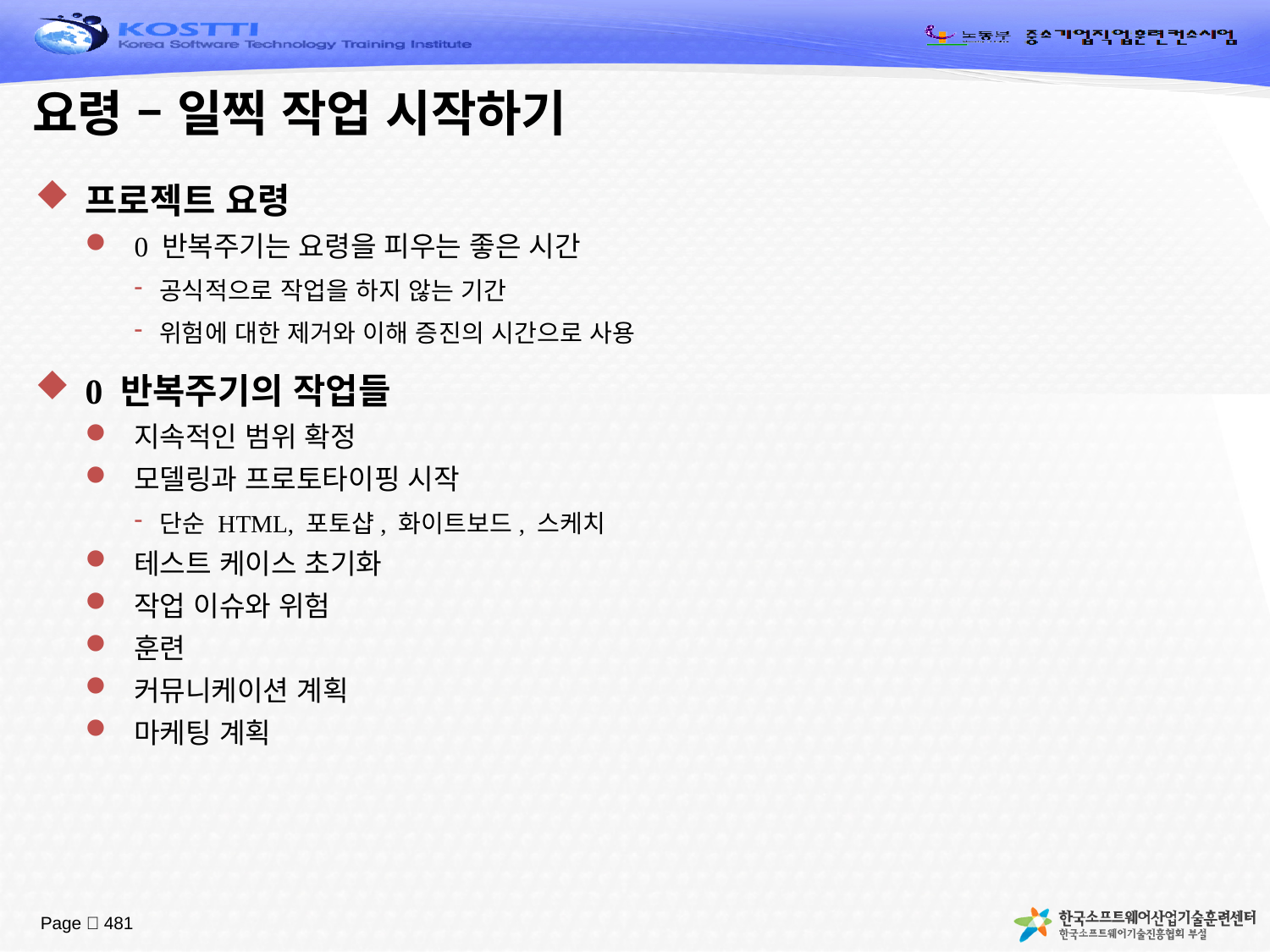

# 요령 – 일찍 작업 시작하기
프로젝트 요령
0 반복주기는 요령을 피우는 좋은 시간
공식적으로 작업을 하지 않는 기간
위험에 대한 제거와 이해 증진의 시간으로 사용
0 반복주기의 작업들
지속적인 범위 확정
모델링과 프로토타이핑 시작
단순 HTML, 포토샵, 화이트보드, 스케치
테스트 케이스 초기화
작업 이슈와 위험
훈련
커뮤니케이션 계획
마케팅 계획